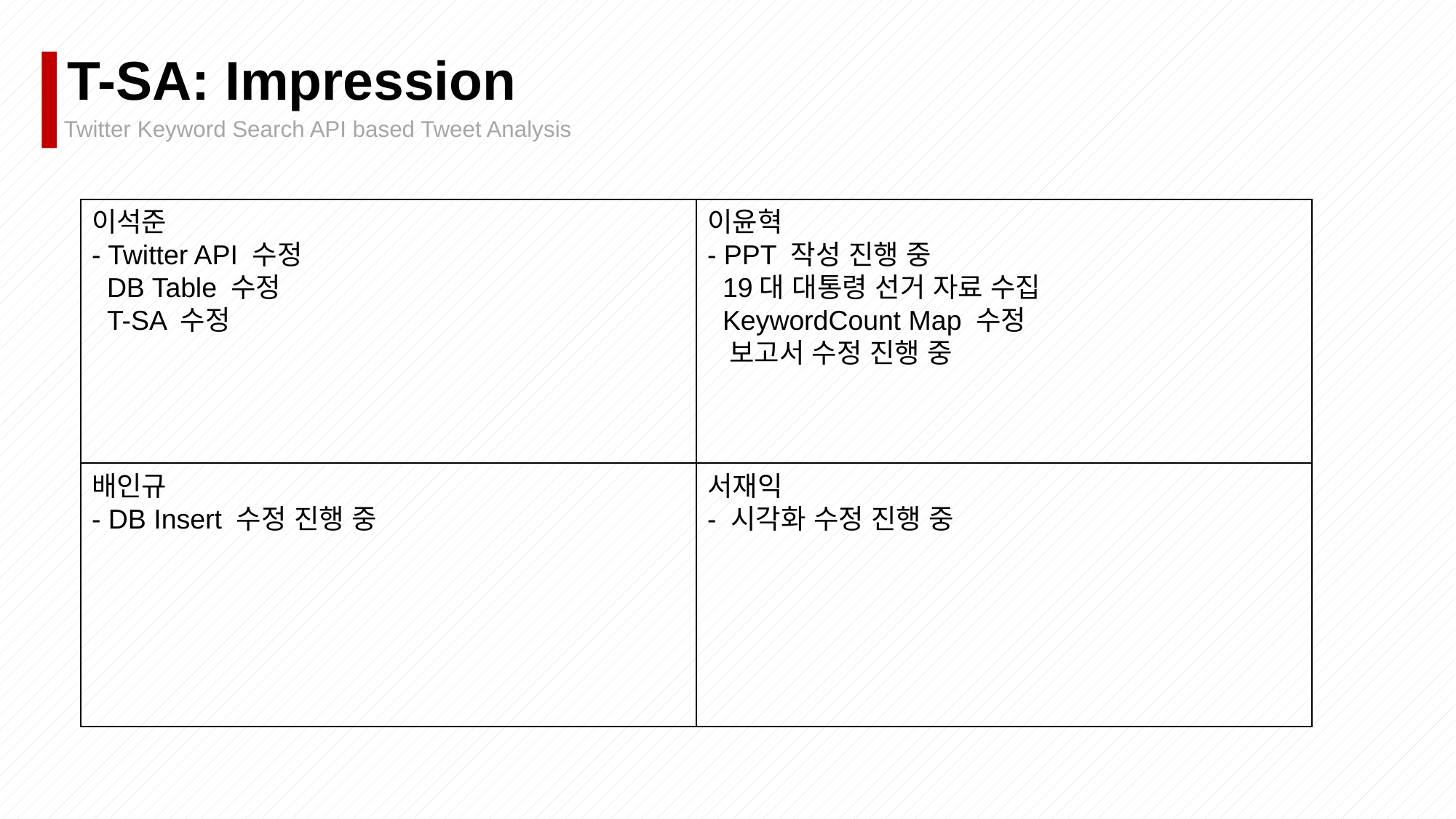

T-SA: Impression

Twitter Keyword Search API based Tweet Analysis
이석준
- Twitter API 수정
  DB Table 수정
  T-SA 수정

이윤혁
- PPT 작성 진행 중
  19대 대통령 선거 자료 수집
  KeywordCount Map 수정
  보고서 수정 진행 중

배인규
- DB Insert 수정 진행 중

서재익
- 시각화 수정 진행 중